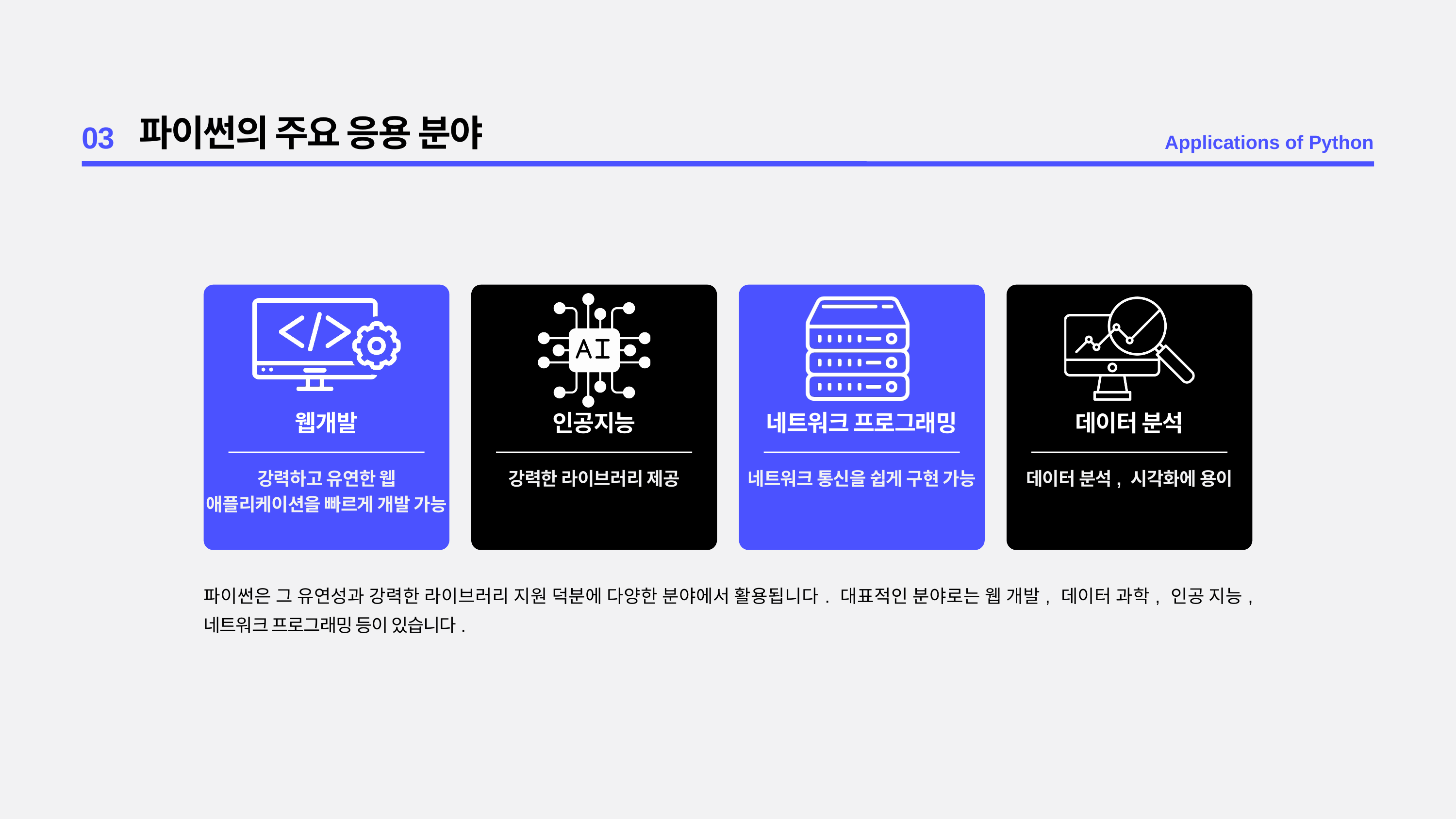

03
파이썬의 주요 응용 분야
Applications of Python

웹개발
인공지능
네트워크 프로그래밍
데이터 분석

강력하고 유연한 웹 애플리케이션을 빠르게 개발 가능
강력한 라이브러리 제공
네트워크 통신을 쉽게 구현 가능
데이터 분석, 시각화에 용이
파이썬은 그 유연성과 강력한 라이브러리 지원 덕분에 다양한 분야에서 활용됩니다. 대표적인 분야로는 웹 개발, 데이터 과학, 인공 지능, 네트워크 프로그래밍 등이 있습니다.